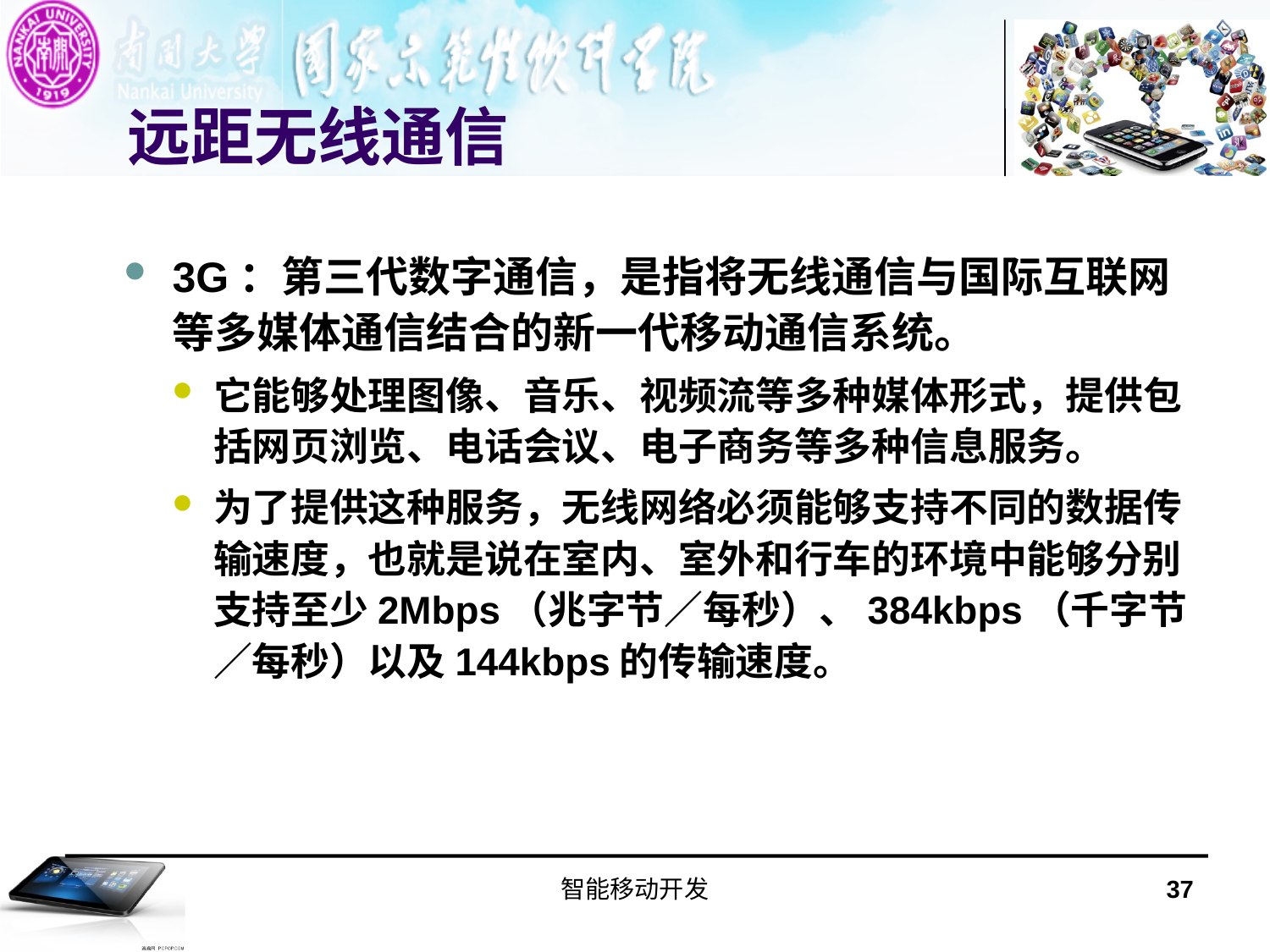

# 远距无线通信
3G：第三代数字通信，是指将无线通信与国际互联网等多媒体通信结合的新一代移动通信系统。
它能够处理图像、音乐、视频流等多种媒体形式，提供包括网页浏览、电话会议、电子商务等多种信息服务。
为了提供这种服务，无线网络必须能够支持不同的数据传输速度，也就是说在室内、室外和行车的环境中能够分别支持至少2Mbps（兆字节／每秒）、384kbps（千字节／每秒）以及144kbps的传输速度。

智能移动开发
37